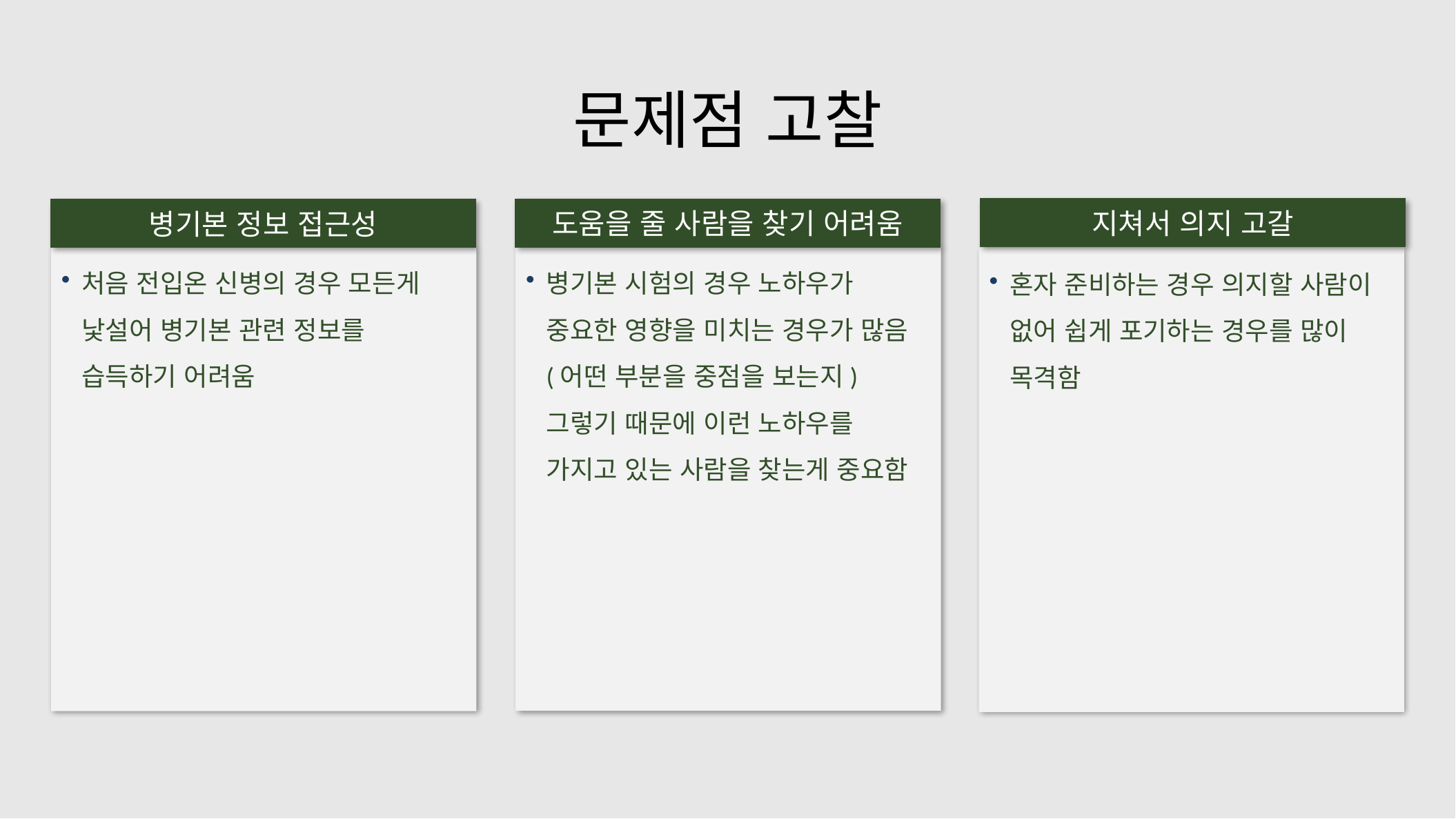

# 문제점 고찰
지쳐서 의지 고갈
도움을 줄 사람을 찾기 어려움
병기본 정보 접근성
병기본 시험의 경우 노하우가 중요한 영향을 미치는 경우가 많음(어떤 부분을 중점을 보는지) 그렇기 때문에 이런 노하우를 가지고 있는 사람을 찾는게 중요함
처음 전입온 신병의 경우 모든게 낯설어 병기본 관련 정보를 습득하기 어려움

혼자 준비하는 경우 의지할 사람이 없어 쉽게 포기하는 경우를 많이 목격함